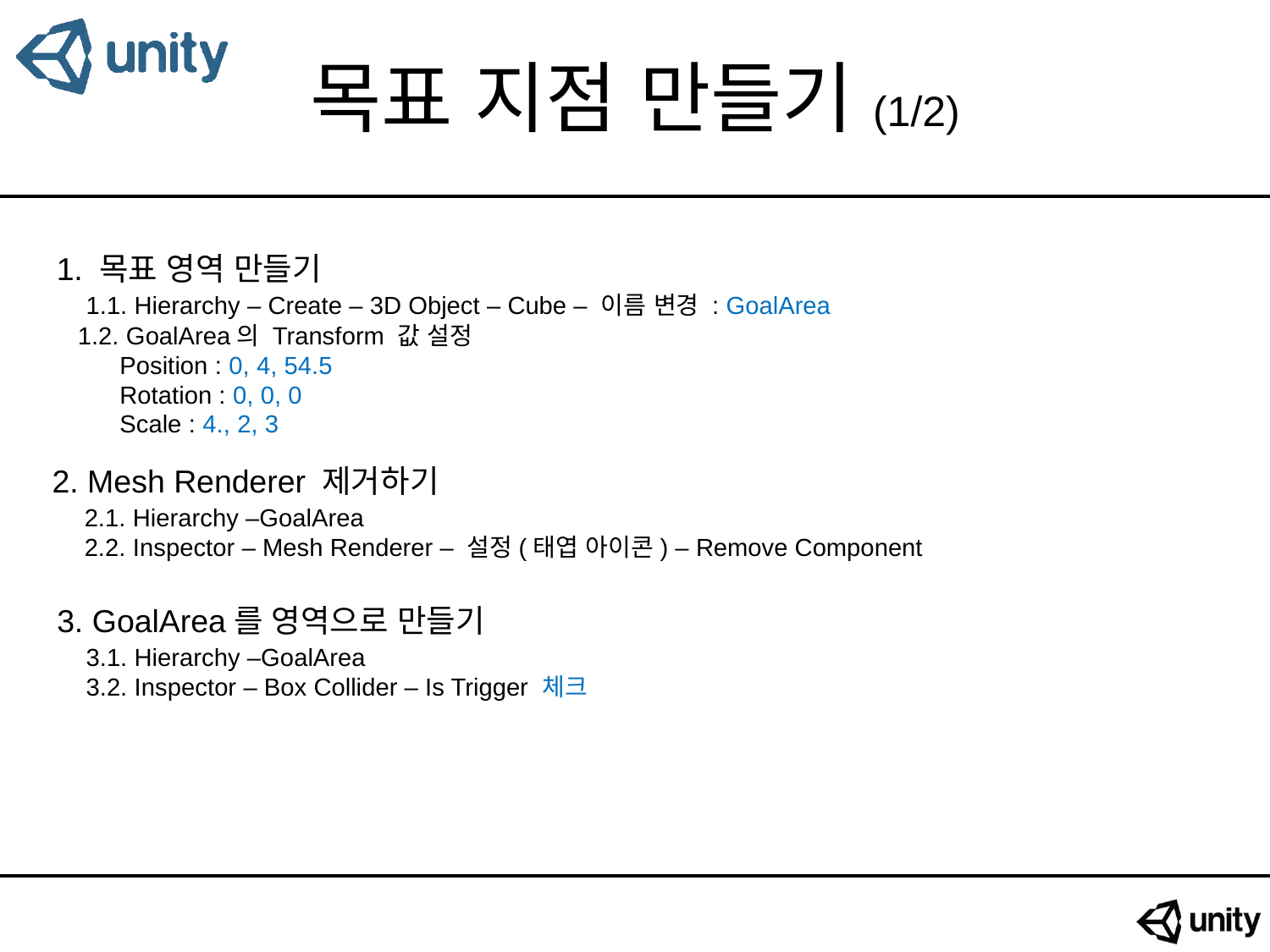

# 목표 지점 만들기(1/2)
1. 목표 영역 만들기
1.1. Hierarchy – Create – 3D Object – Cube – 이름 변경 : GoalArea
1.2. GoalArea의 Transform 값 설정
      Position : 0, 4, 54.5
      Rotation : 0, 0, 0
      Scale : 4., 2, 3
2. Mesh Renderer 제거하기
2.1. Hierarchy –GoalArea
2.2. Inspector – Mesh Renderer – 설정(태엽 아이콘) – Remove Component
3. GoalArea를 영역으로 만들기
3.1. Hierarchy –GoalArea
3.2. Inspector – Box Collider – Is Trigger 체크